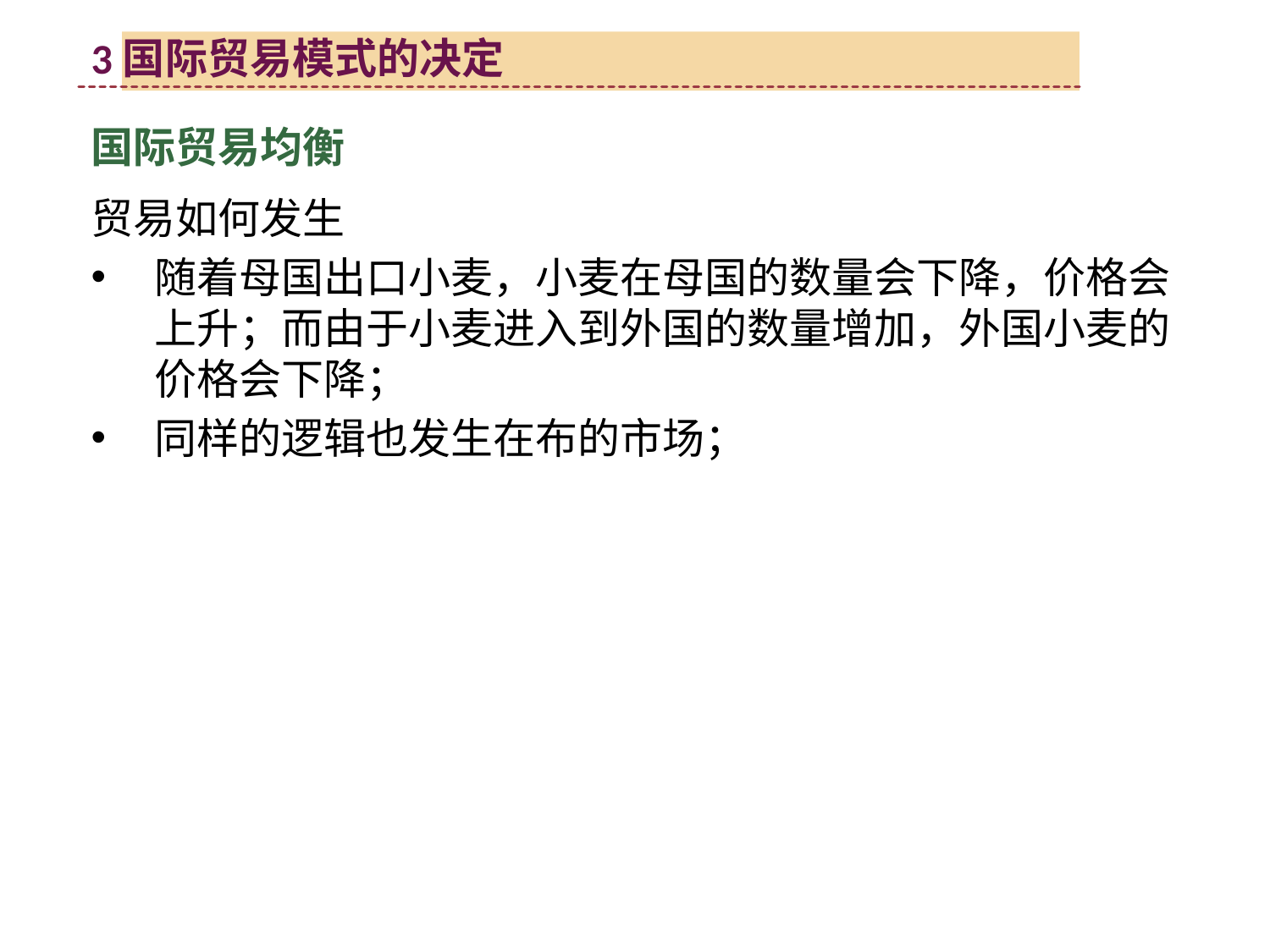

3国际贸易模式的决定

国际贸易均衡
贸易如何发生
随着母国出口小麦，小麦在母国的数量会下降，价格会上升；而由于小麦进入到外国的数量增加，外国小麦的价格会下降；
同样的逻辑也发生在布的市场；